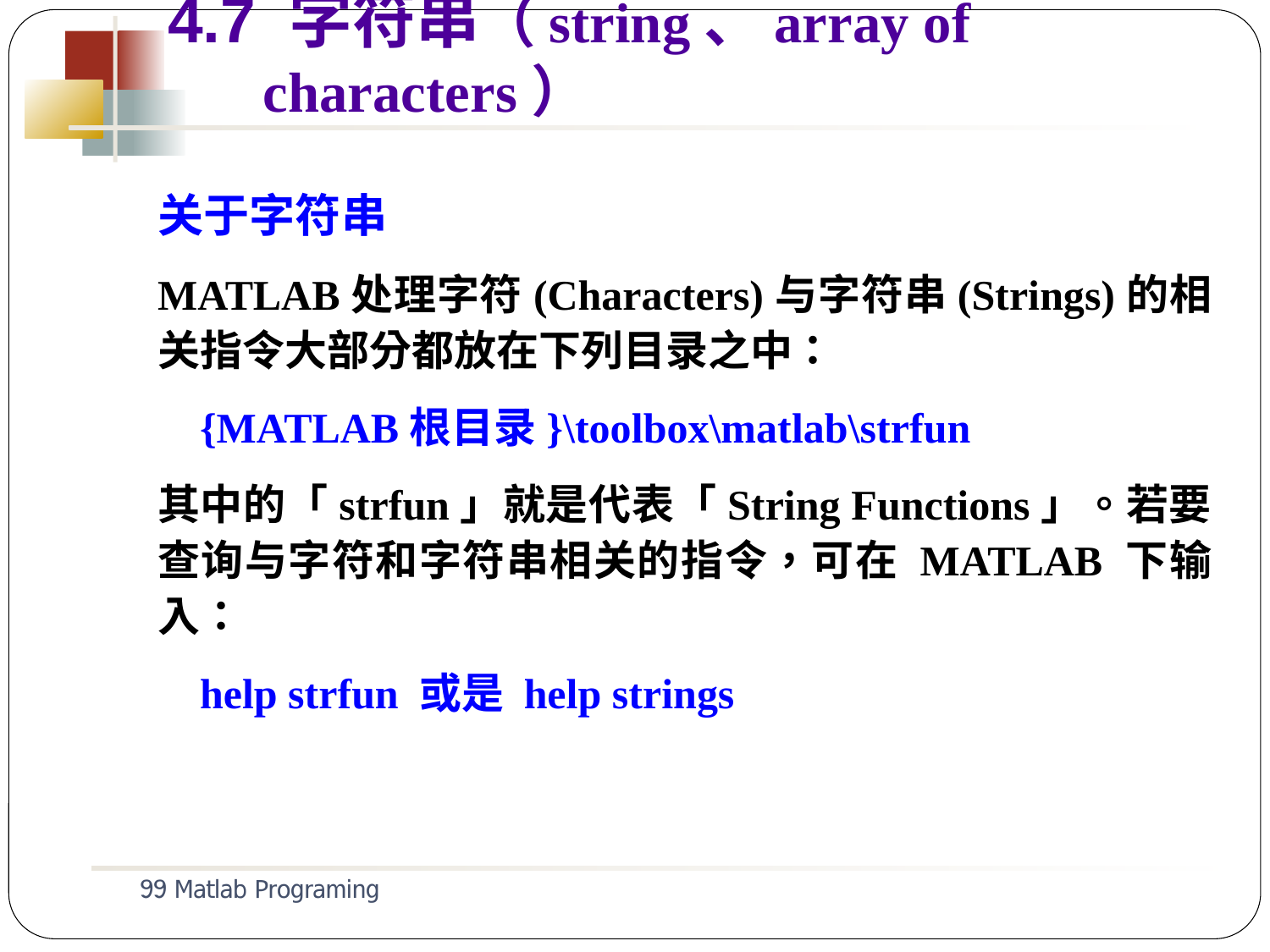

4.7 字符串（string、array of characters）
关于字符串
MATLAB处理字符(Characters)与字符串(Strings)的相关指令大部分都放在下列目录之中：
    {MATLAB根目录}\toolbox\matlab\strfun
其中的「strfun」就是代表「String Functions」。若要查询与字符和字符串相关的指令，可在 MATLAB 下输入：
    help strfun 或是 help strings
99 Matlab Programing